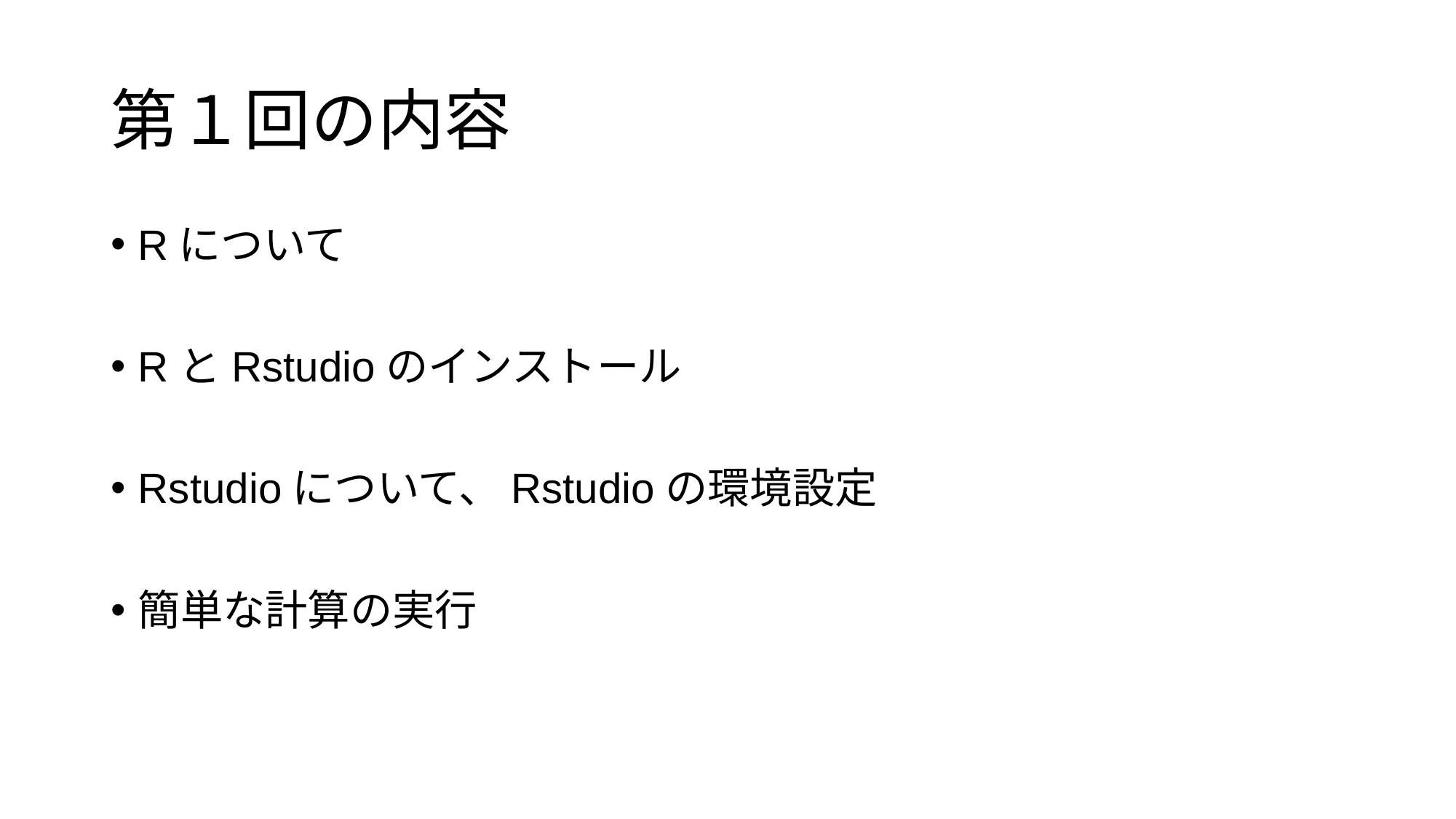

# 第１回の内容
Rについて

RとRstudioのインストール

Rstudioについて、Rstudioの環境設定

簡単な計算の実行